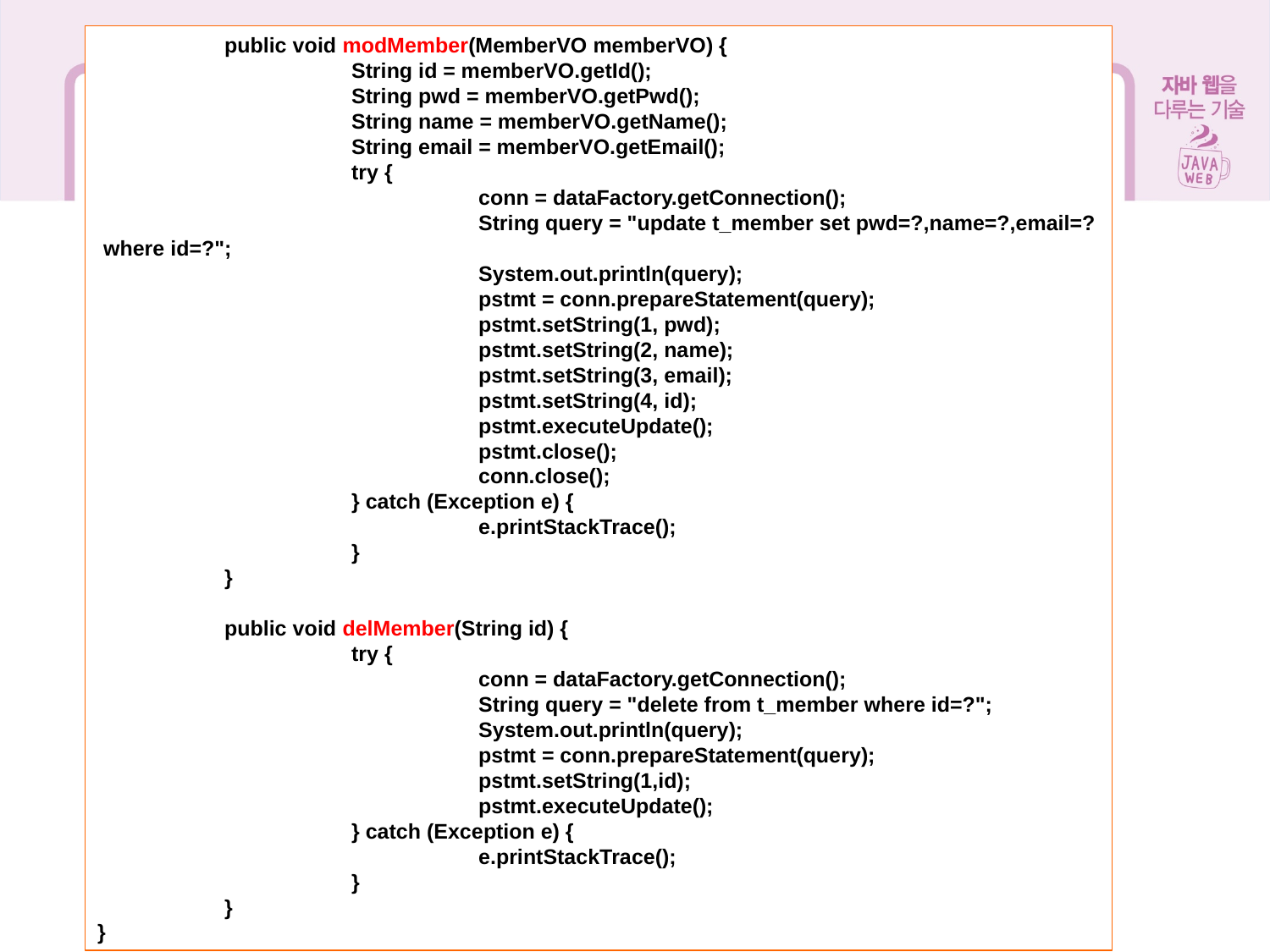

17장  모델2 방식으로 효율적으로 개발하기
	public void modMember(MemberVO memberVO) {
		String id = memberVO.getId();
		String pwd = memberVO.getPwd();
		String name = memberVO.getName();
		String email = memberVO.getEmail();
		try {
			conn = dataFactory.getConnection();
			String query = "update t_member set pwd=?,name=?,email=?  where id=?";
			System.out.println(query);
			pstmt = conn.prepareStatement(query);
			pstmt.setString(1, pwd);
			pstmt.setString(2, name);
			pstmt.setString(3, email);
			pstmt.setString(4, id);
			pstmt.executeUpdate();
			pstmt.close();
			conn.close();
		} catch (Exception e) {
			e.printStackTrace();
		}
	}

	public void delMember(String id) {
		try {
			conn = dataFactory.getConnection();
			String query = "delete from t_member where id=?";
			System.out.println(query);
			pstmt = conn.prepareStatement(query);
			pstmt.setString(1,id);
			pstmt.executeUpdate();
		} catch (Exception e) {
			e.printStackTrace();
		}
	}
}